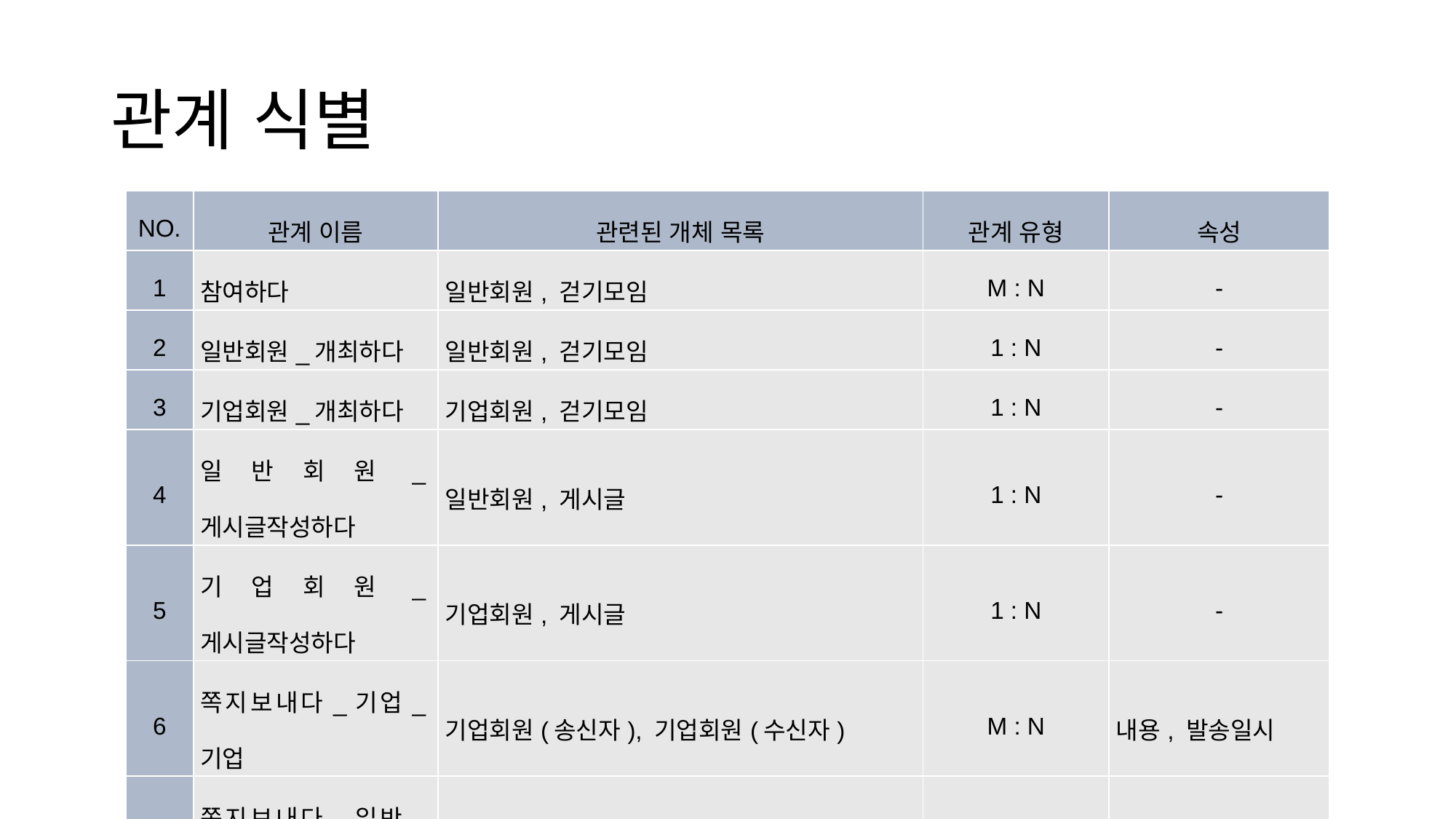

# 관계 식별
| NO. | 관계 이름 | 관련된 개체 목록 | 관계 유형 | 속성 |
| --- | --- | --- | --- | --- |
| 1 | 참여하다 | 일반회원, 걷기모임 | M : N | - |
| 2 | 일반회원\_개최하다 | 일반회원, 걷기모임 | 1 : N | - |
| 3 | 기업회원\_개최하다 | 기업회원, 걷기모임 | 1 : N | - |
| 4 | 일반회원\_게시글작성하다 | 일반회원, 게시글 | 1 : N | - |
| 5 | 기업회원\_게시글작성하다 | 기업회원, 게시글 | 1 : N | - |
| 6 | 쪽지보내다\_기업\_기업 | 기업회원(송신자), 기업회원(수신자) | M : N | 내용, 발송일시 |
| 7 | 쪽지보내다\_일반\_기업 | 일반회원, 기업회원 | M : N | 내용, 발송일시 |
| 8 | 쪽지보내다\_일반\_일반 | 일반회원(송신자), 일반회원(수신자) | M : N | 내용, 발송일시 |
| 9 | 일반회원\_댓글작성하다 | 일반회원, 댓글 | 1 : N | - |